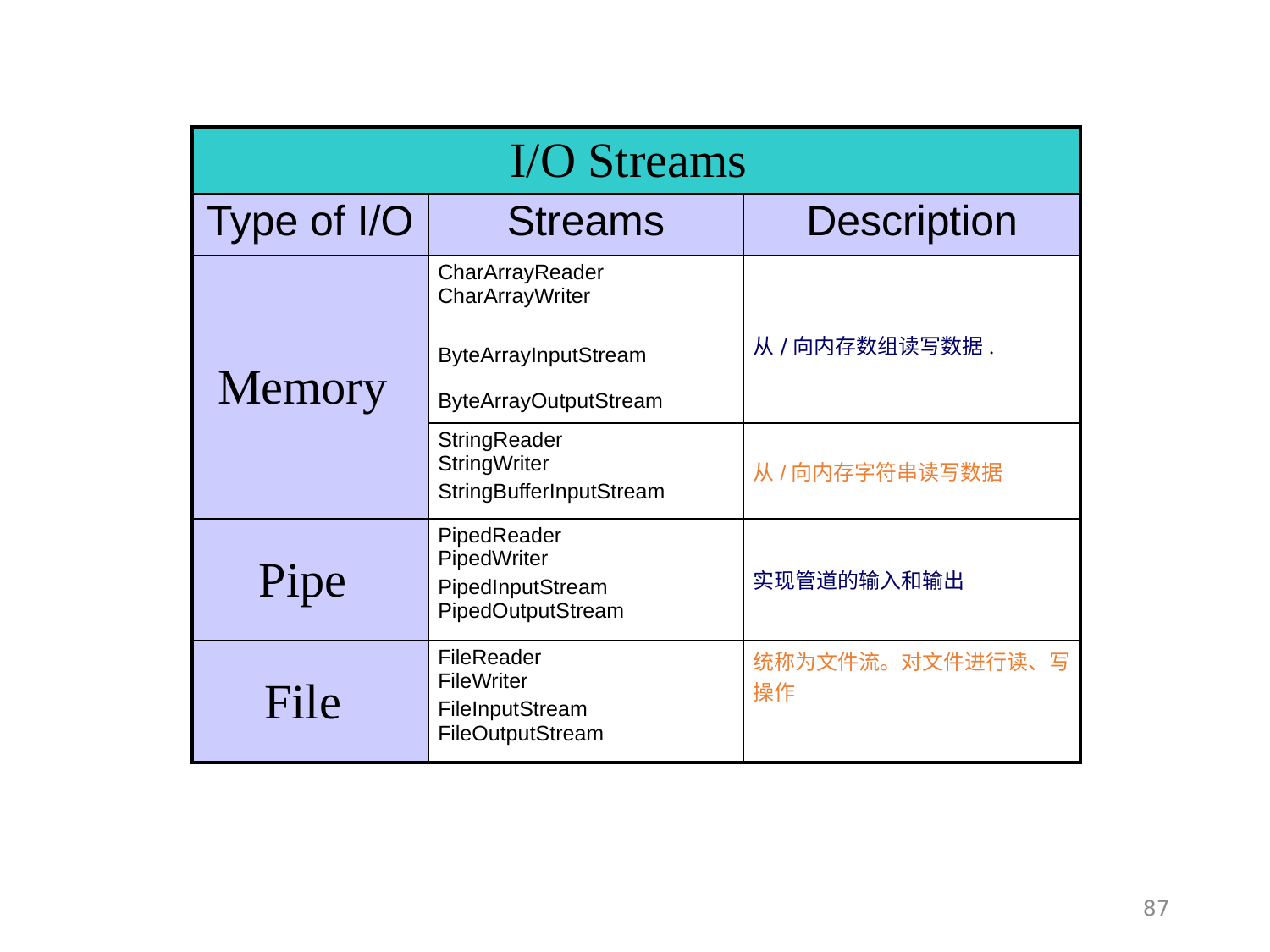

| I/O Streams |  |  |
| --- | --- | --- |
| Type of I/O | Streams | Description |
| Memory | CharArrayReader CharArrayWriter ByteArrayInputStream ByteArrayOutputStream | 从/向内存数组读写数据. |
|  | StringReader StringWriter StringBufferInputStream | 从/向内存字符串读写数据 |
| Pipe | PipedReader PipedWriter PipedInputStream PipedOutputStream | 实现管道的输入和输出 |
| File | FileReader FileWriter FileInputStream FileOutputStream | 统称为文件流。对文件进行读、写操作 |
87